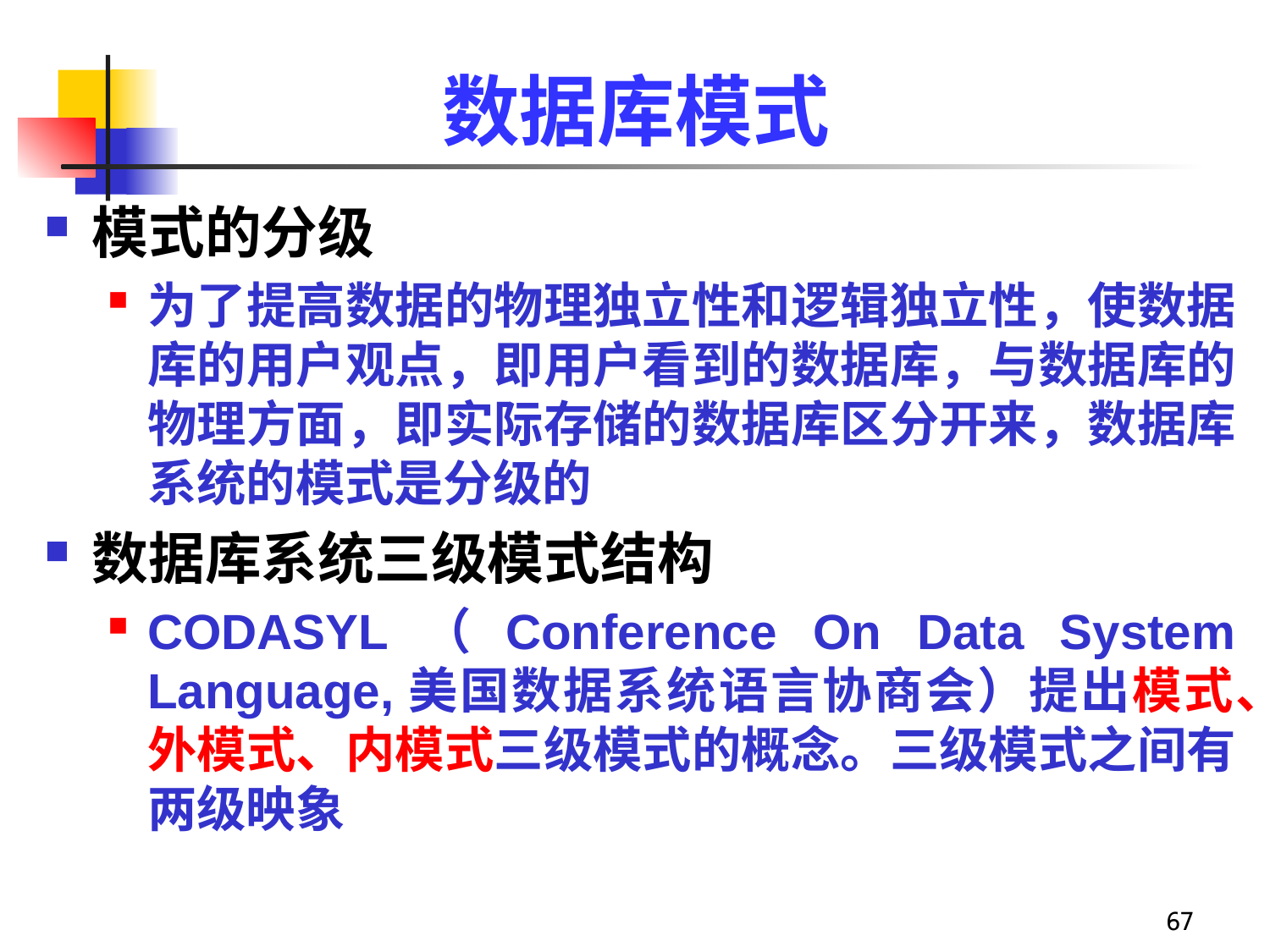

# 数据库模式
模式的分级
为了提高数据的物理独立性和逻辑独立性，使数据库的用户观点，即用户看到的数据库，与数据库的物理方面，即实际存储的数据库区分开来，数据库系统的模式是分级的
数据库系统三级模式结构
CODASYL（Conference On Data System Language,美国数据系统语言协商会）提出模式、外模式、内模式三级模式的概念。三级模式之间有两级映象
67